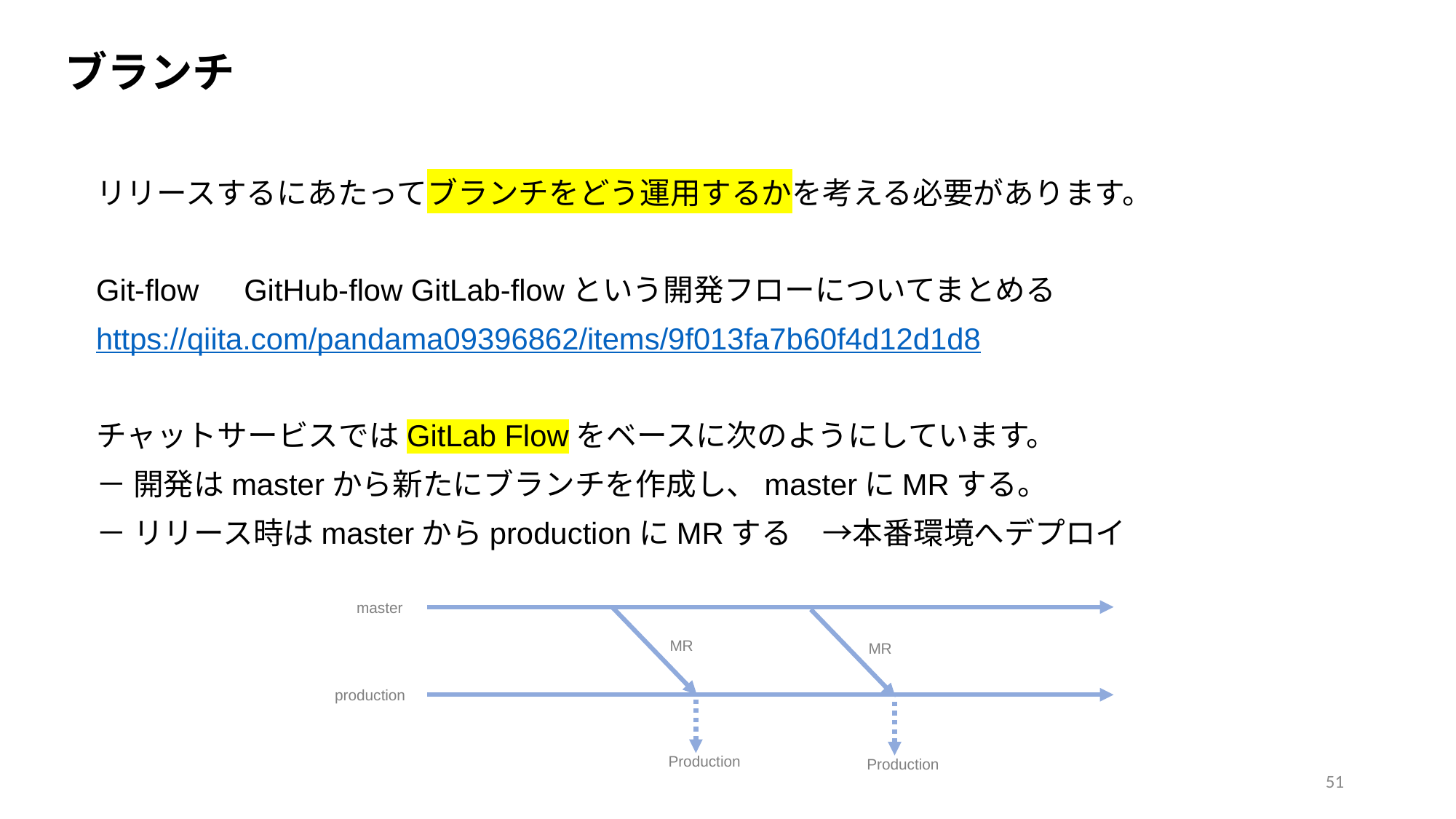

ブランチ
リリースするにあたってブランチをどう運用するかを考える必要があります。

Git-flow　GitHub-flow GitLab-flowという開発フローについてまとめる
https://qiita.com/pandama09396862/items/9f013fa7b60f4d12d1d8

チャットサービスではGitLab Flowをベースに次のようにしています。
－ 開発はmasterから新たにブランチを作成し、masterにMRする。
－ リリース時はmasterからproductionにMRする　→本番環境へデプロイ
master
MR
MR
production
Production
Production
51